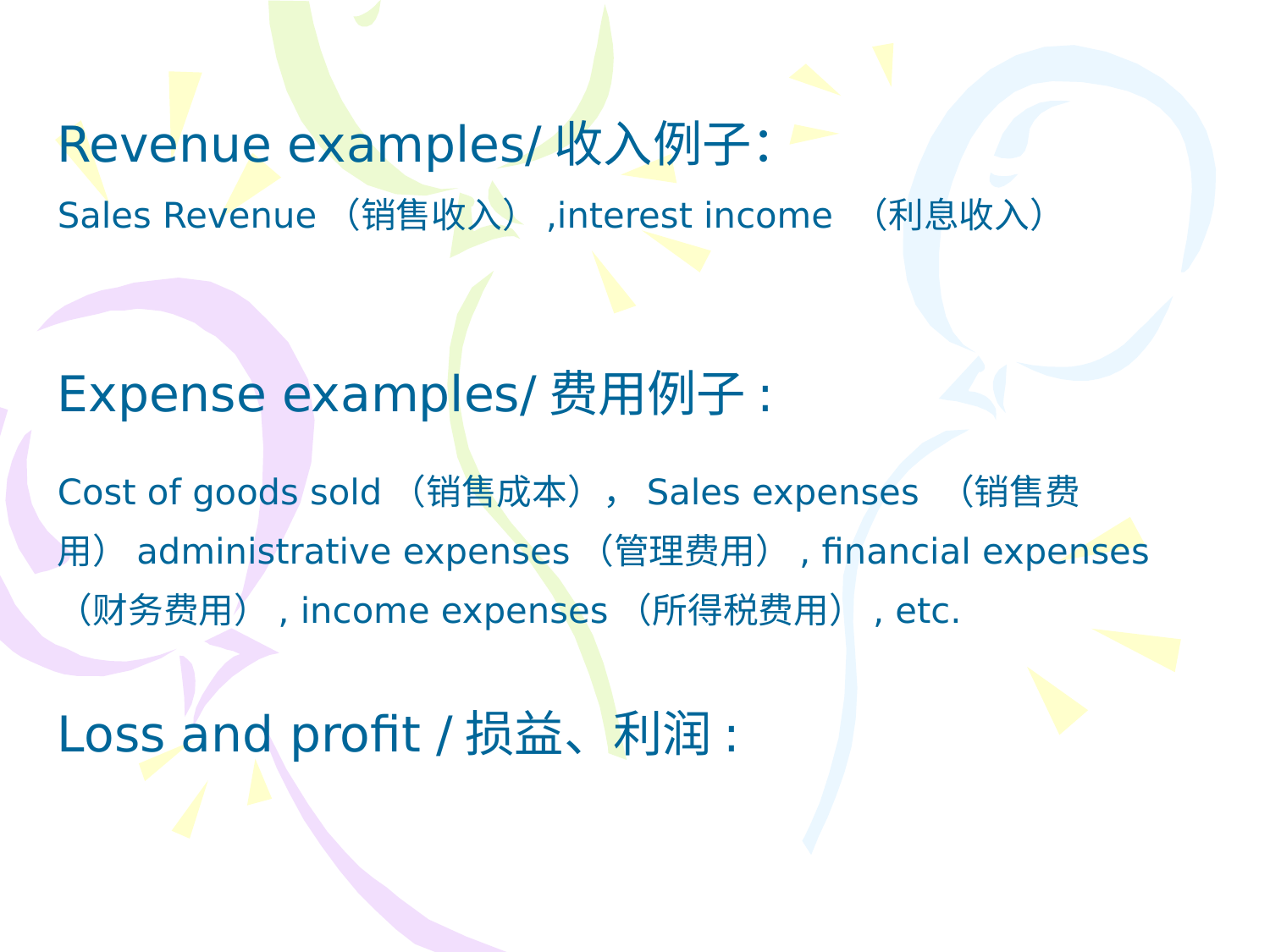

Revenue examples/收入例子：
Sales Revenue（销售收入）,interest income （利息收入）

Expense examples/费用例子:
Cost of goods sold（销售成本），Sales expenses （销售费用）administrative expenses（管理费用）, financial expenses（财务费用）, income expenses（所得税费用）, etc.
Loss and profit /损益、利润:
20